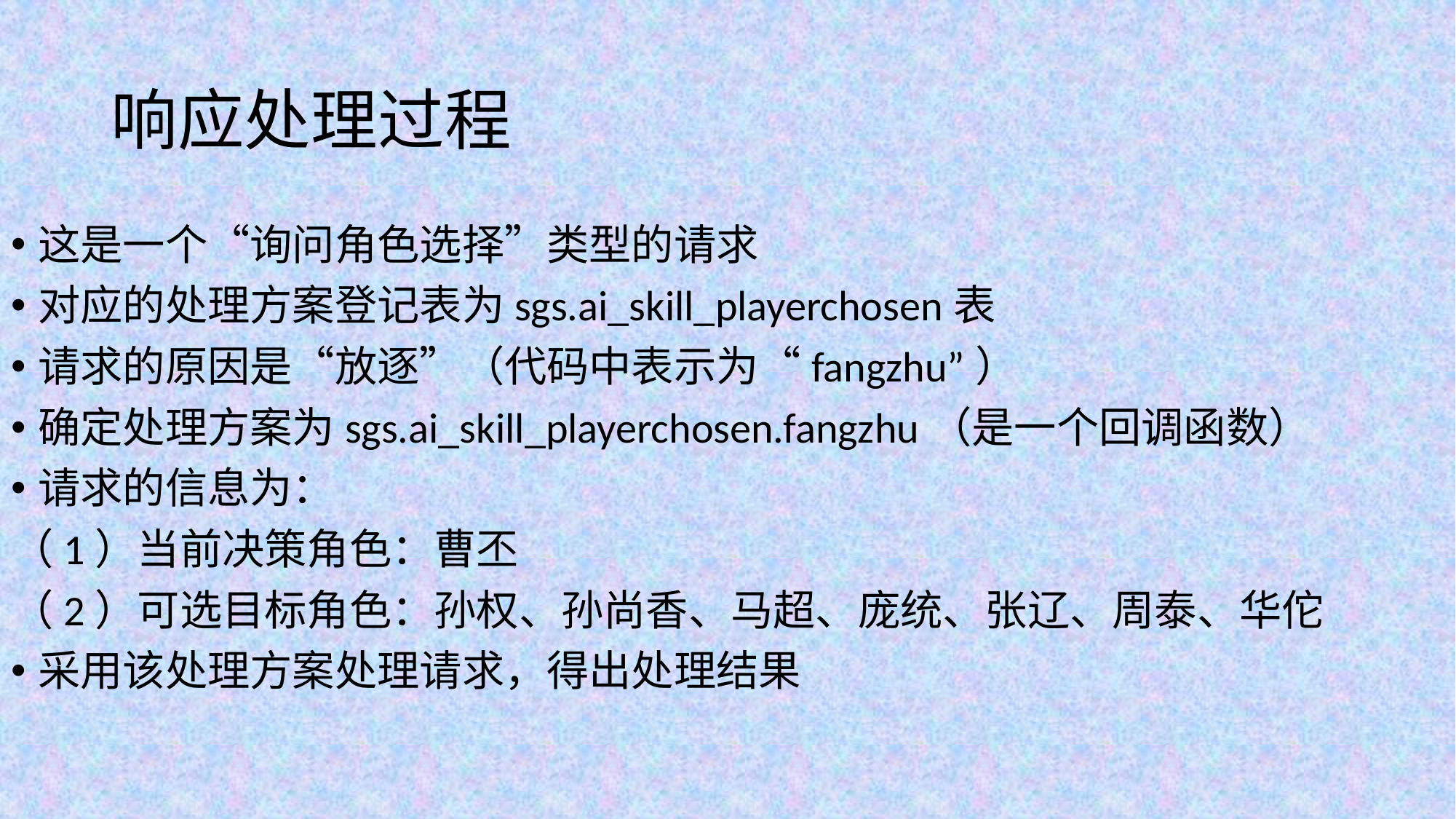

# 响应处理过程
这是一个“询问角色选择”类型的请求
对应的处理方案登记表为sgs.ai_skill_playerchosen表
请求的原因是“放逐”（代码中表示为“fangzhu”）
确定处理方案为sgs.ai_skill_playerchosen.fangzhu（是一个回调函数）
请求的信息为：
（1）当前决策角色：曹丕
（2）可选目标角色：孙权、孙尚香、马超、庞统、张辽、周泰、华佗
采用该处理方案处理请求，得出处理结果